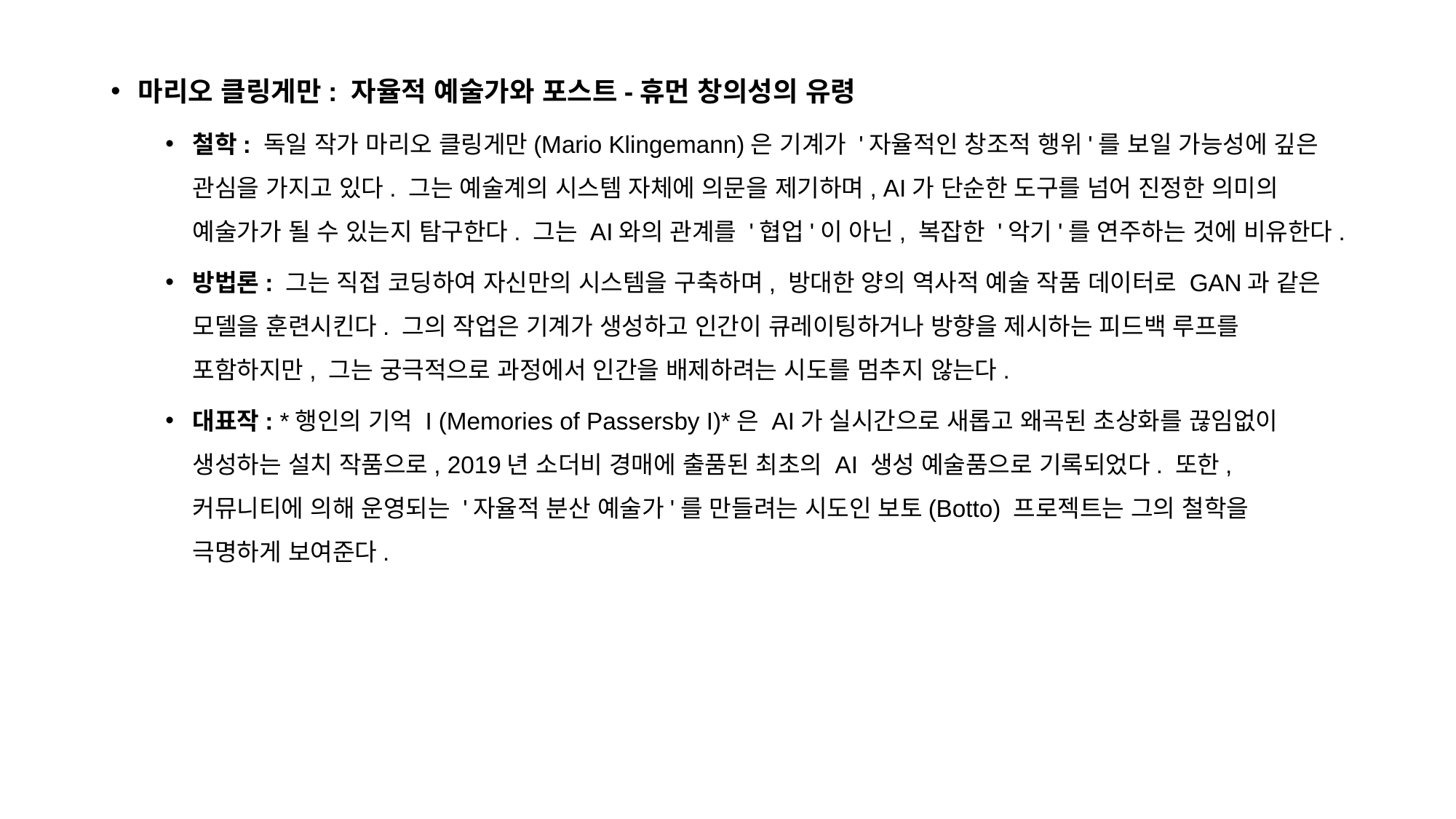

마리오 클링게만: 자율적 예술가와 포스트-휴먼 창의성의 유령
철학: 독일 작가 마리오 클링게만(Mario Klingemann)은 기계가 '자율적인 창조적 행위'를 보일 가능성에 깊은 관심을 가지고 있다. 그는 예술계의 시스템 자체에 의문을 제기하며, AI가 단순한 도구를 넘어 진정한 의미의 예술가가 될 수 있는지 탐구한다. 그는 AI와의 관계를 '협업'이 아닌, 복잡한 '악기'를 연주하는 것에 비유한다.
방법론: 그는 직접 코딩하여 자신만의 시스템을 구축하며, 방대한 양의 역사적 예술 작품 데이터로 GAN과 같은 모델을 훈련시킨다. 그의 작업은 기계가 생성하고 인간이 큐레이팅하거나 방향을 제시하는 피드백 루프를 포함하지만, 그는 궁극적으로 과정에서 인간을 배제하려는 시도를 멈추지 않는다.
대표작: *행인의 기억 I (Memories of Passersby I)*은 AI가 실시간으로 새롭고 왜곡된 초상화를 끊임없이 생성하는 설치 작품으로, 2019년 소더비 경매에 출품된 최초의 AI 생성 예술품으로 기록되었다. 또한, 커뮤니티에 의해 운영되는 '자율적 분산 예술가'를 만들려는 시도인 보토(Botto) 프로젝트는 그의 철학을 극명하게 보여준다.